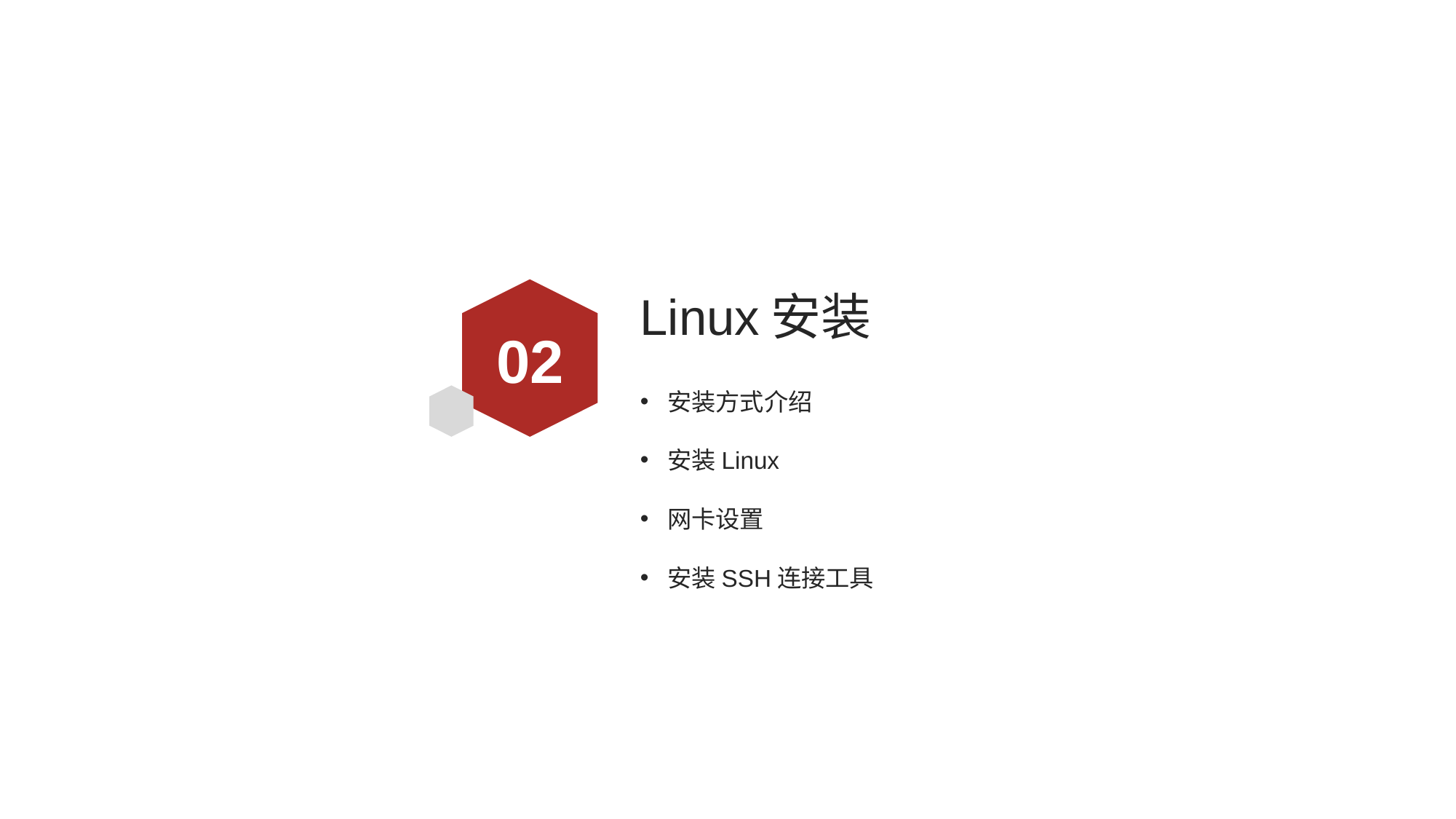

# Linux安装
02
安装方式介绍
安装Linux
网卡设置
安装SSH连接工具